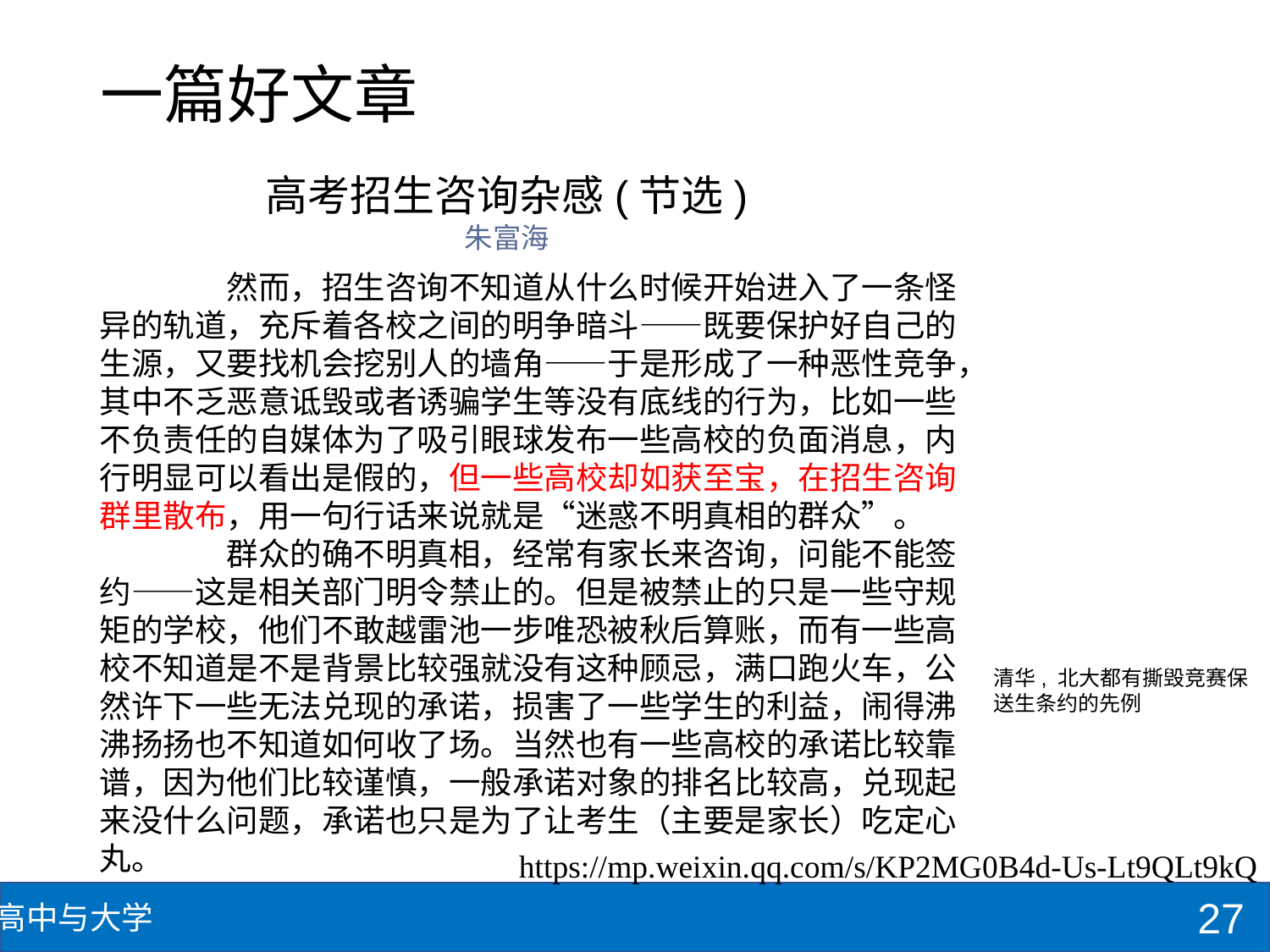

# 一篇好文章
高考招生咨询杂感(节选)
朱富海
	然而，招生咨询不知道从什么时候开始进入了一条怪异的轨道，充斥着各校之间的明争暗斗——既要保护好自己的生源，又要找机会挖别人的墙角——于是形成了一种恶性竞争，其中不乏恶意诋毁或者诱骗学生等没有底线的行为，比如一些不负责任的自媒体为了吸引眼球发布一些高校的负面消息，内行明显可以看出是假的，但一些高校却如获至宝，在招生咨询群里散布，用一句行话来说就是“迷惑不明真相的群众”。
	群众的确不明真相，经常有家长来咨询，问能不能签约——这是相关部门明令禁止的。但是被禁止的只是一些守规矩的学校，他们不敢越雷池一步唯恐被秋后算账，而有一些高校不知道是不是背景比较强就没有这种顾忌，满口跑火车，公然许下一些无法兑现的承诺，损害了一些学生的利益，闹得沸沸扬扬也不知道如何收了场。当然也有一些高校的承诺比较靠谱，因为他们比较谨慎，一般承诺对象的排名比较高，兑现起来没什么问题，承诺也只是为了让考生（主要是家长）吃定心丸。
清华, 北大都有撕毁竞赛保送生条约的先例
https://mp.weixin.qq.com/s/KP2MG0B4d-Us-Lt9QLt9kQ
27